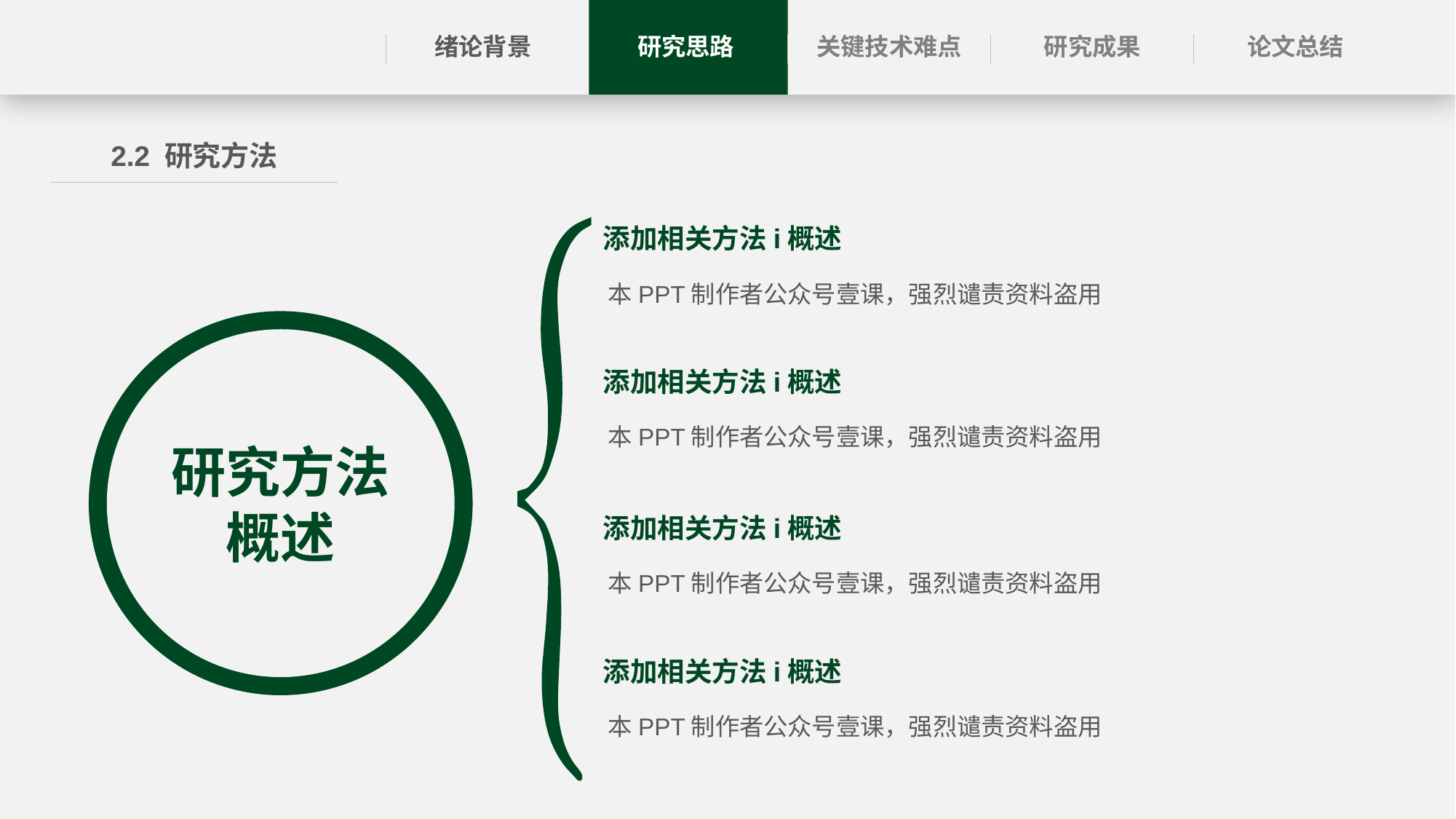

绪论背景
关键技术难点
论文总结
研究思路
研究成果
2.2 研究方法
添加相关方法i概述
本PPT制作者公众号壹课，强烈谴责资料盗用

研究方法概述
添加相关方法i概述
本PPT制作者公众号壹课，强烈谴责资料盗用
添加相关方法i概述
本PPT制作者公众号壹课，强烈谴责资料盗用
添加相关方法i概述
本PPT制作者公众号壹课，强烈谴责资料盗用